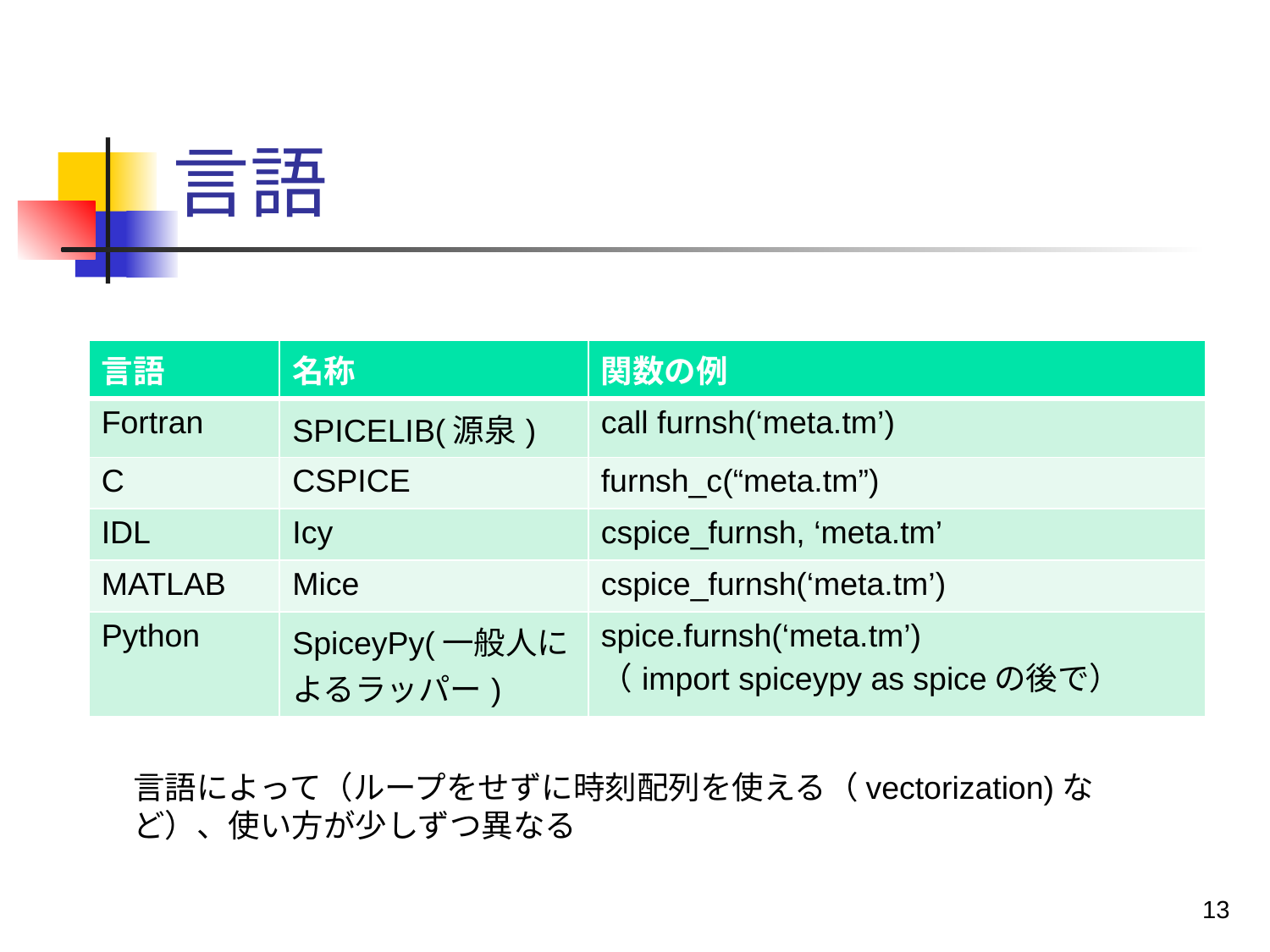

# 言語
| 言語 | 名称 | 関数の例 |
| --- | --- | --- |
| Fortran | SPICELIB(源泉) | call furnsh(‘meta.tm’) |
| C | CSPICE | furnsh\_c(“meta.tm”) |
| IDL | Icy | cspice\_furnsh, ‘meta.tm’ |
| MATLAB | Mice | cspice\_furnsh(‘meta.tm’) |
| Python | SpiceyPy(一般人によるラッパー) | spice.furnsh(‘meta.tm’) （import spiceypy as spiceの後で） |
言語によって（ループをせずに時刻配列を使える（vectorization)など）、使い方が少しずつ異なる
13